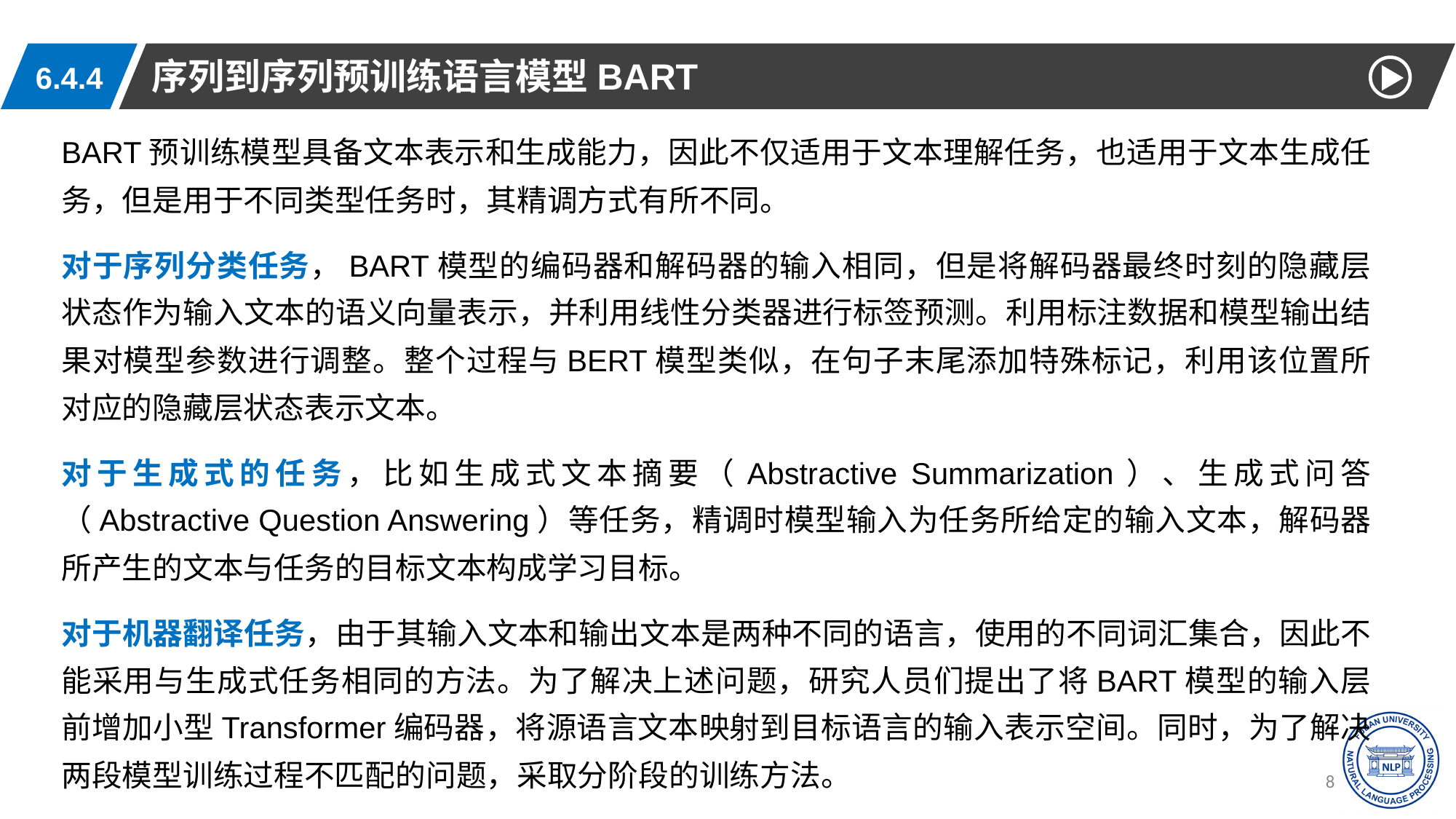

序列到序列预训练语言模型BART
6.4.4

BART预训练模型具备文本表示和生成能力，因此不仅适用于文本理解任务，也适用于文本生成任务，但是用于不同类型任务时，其精调方式有所不同。
对于序列分类任务，BART模型的编码器和解码器的输入相同，但是将解码器最终时刻的隐藏层状态作为输入文本的语义向量表示，并利用线性分类器进行标签预测。利用标注数据和模型输出结果对模型参数进行调整。整个过程与BERT模型类似，在句子末尾添加特殊标记，利用该位置所对应的隐藏层状态表示文本。
对于生成式的任务，比如生成式文本摘要（Abstractive Summarization）、生成式问答（Abstractive Question Answering）等任务，精调时模型输入为任务所给定的输入文本，解码器所产生的文本与任务的目标文本构成学习目标。
对于机器翻译任务，由于其输入文本和输出文本是两种不同的语言，使用的不同词汇集合，因此不能采用与生成式任务相同的方法。为了解决上述问题，研究人员们提出了将BART模型的输入层前增加小型Transformer编码器，将源语言文本映射到目标语言的输入表示空间。同时，为了解决两段模型训练过程不匹配的问题，采取分阶段的训练方法。
85